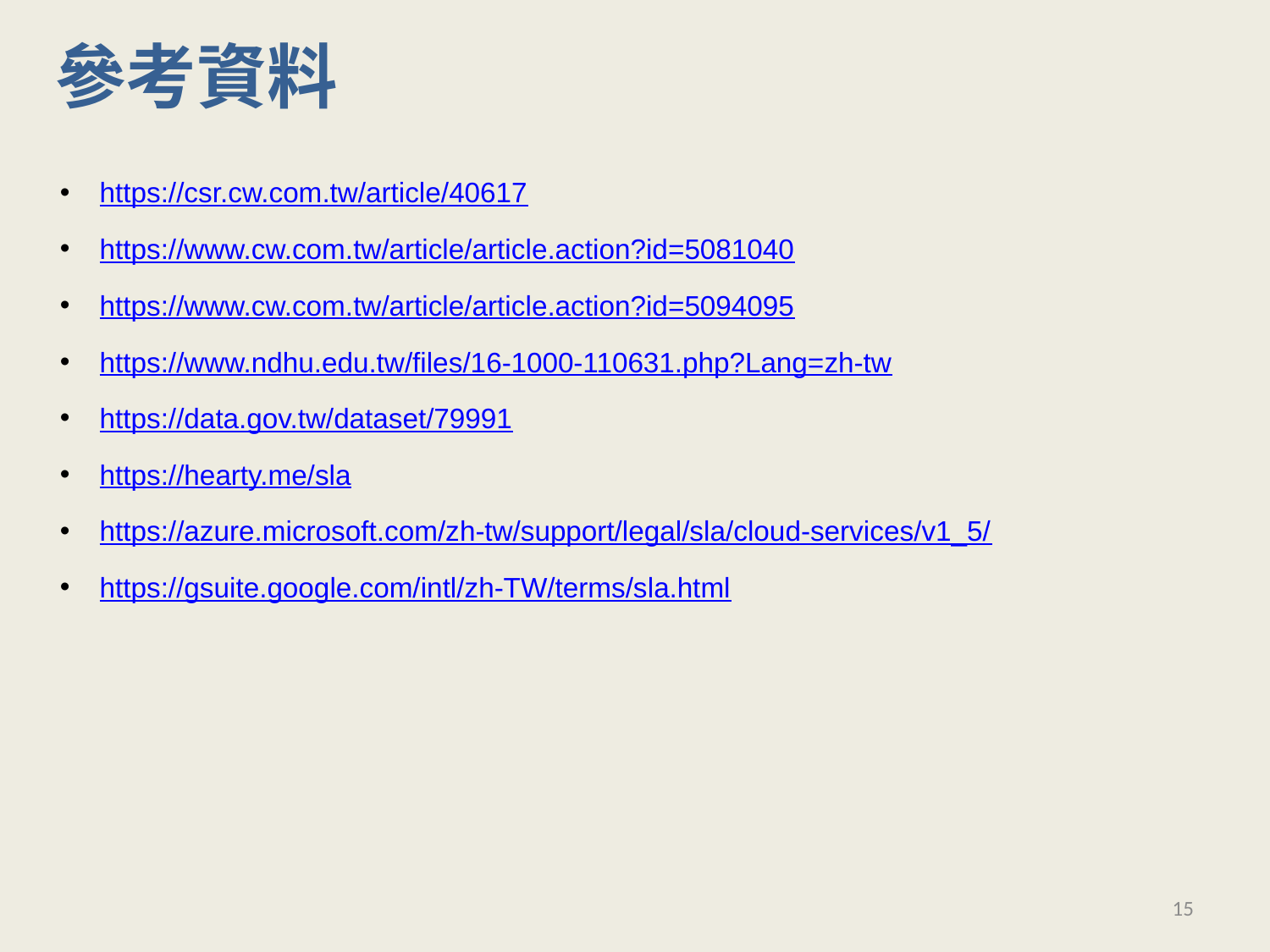

參考資料
https://csr.cw.com.tw/article/40617
https://www.cw.com.tw/article/article.action?id=5081040
https://www.cw.com.tw/article/article.action?id=5094095
https://www.ndhu.edu.tw/files/16-1000-110631.php?Lang=zh-tw
https://data.gov.tw/dataset/79991
https://hearty.me/sla
https://azure.microsoft.com/zh-tw/support/legal/sla/cloud-services/v1_5/
https://gsuite.google.com/intl/zh-TW/terms/sla.html
15